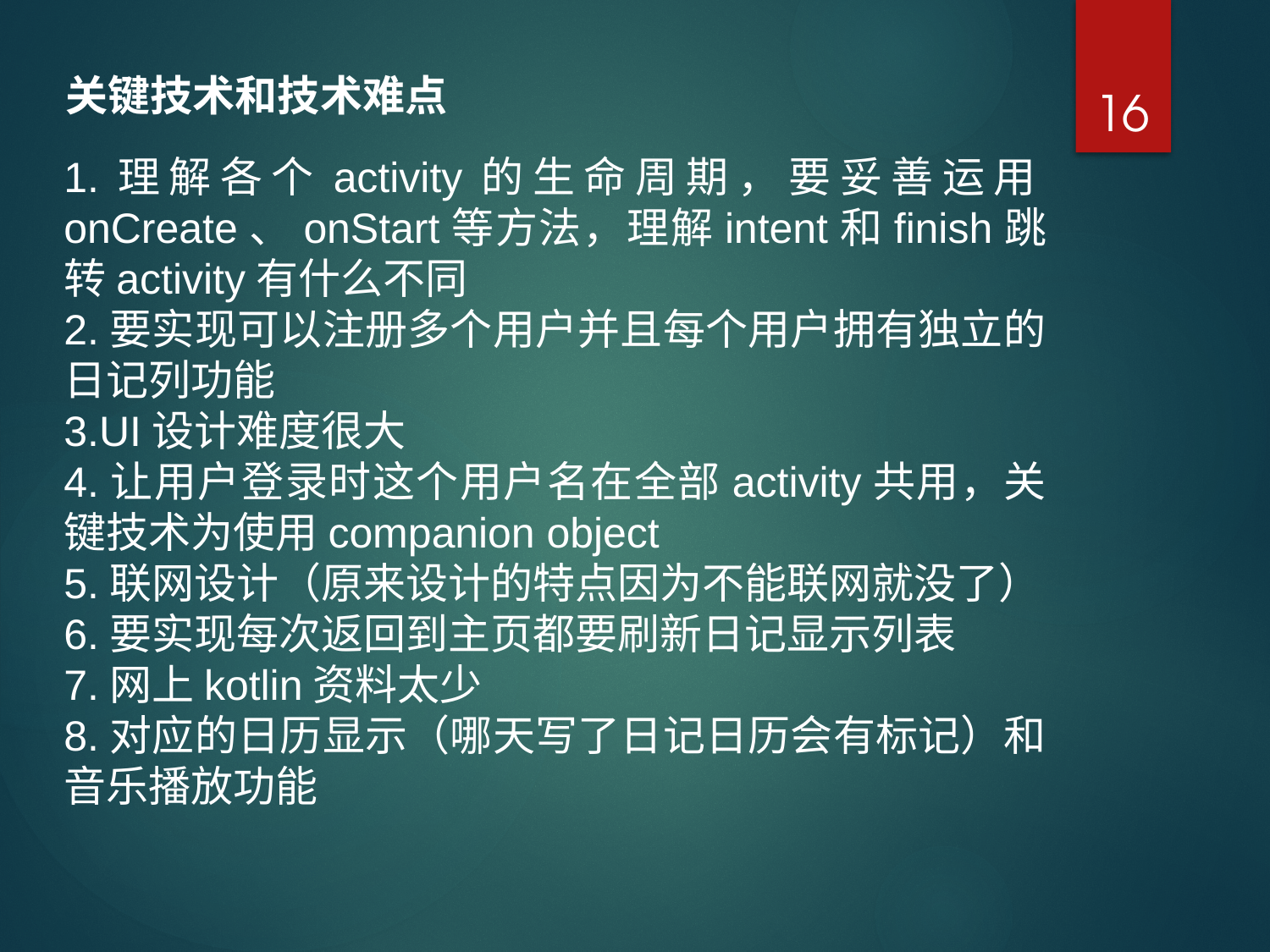

16
关键技术和技术难点
1.理解各个activity的生命周期，要妥善运用onCreate、onStart等方法，理解intent和finish跳转activity有什么不同
2.要实现可以注册多个用户并且每个用户拥有独立的日记列功能
3.UI设计难度很大
4.让用户登录时这个用户名在全部activity共用，关键技术为使用companion object
5.联网设计（原来设计的特点因为不能联网就没了）
6.要实现每次返回到主页都要刷新日记显示列表
7.网上kotlin资料太少
8.对应的日历显示（哪天写了日记日历会有标记）和音乐播放功能